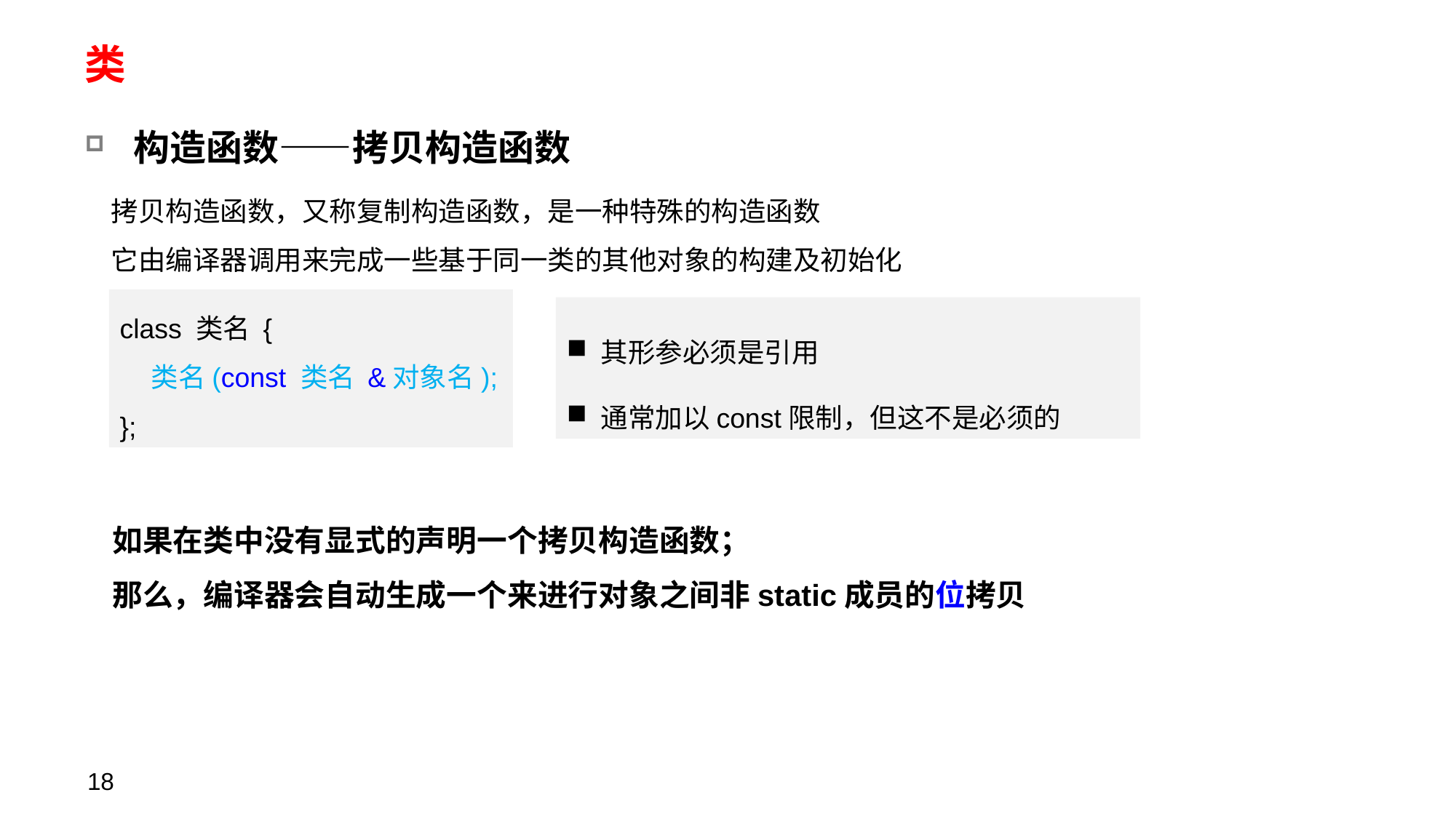

# 类
构造函数——拷贝构造函数
拷贝构造函数，又称复制构造函数，是一种特殊的构造函数
它由编译器调用来完成一些基于同一类的其他对象的构建及初始化
class 类名 {
    类名(const 类名 &对象名);
};
其形参必须是引用
通常加以const限制，但这不是必须的
如果在类中没有显式的声明一个拷贝构造函数；
那么，编译器会自动生成一个来进行对象之间非static成员的位拷贝
18